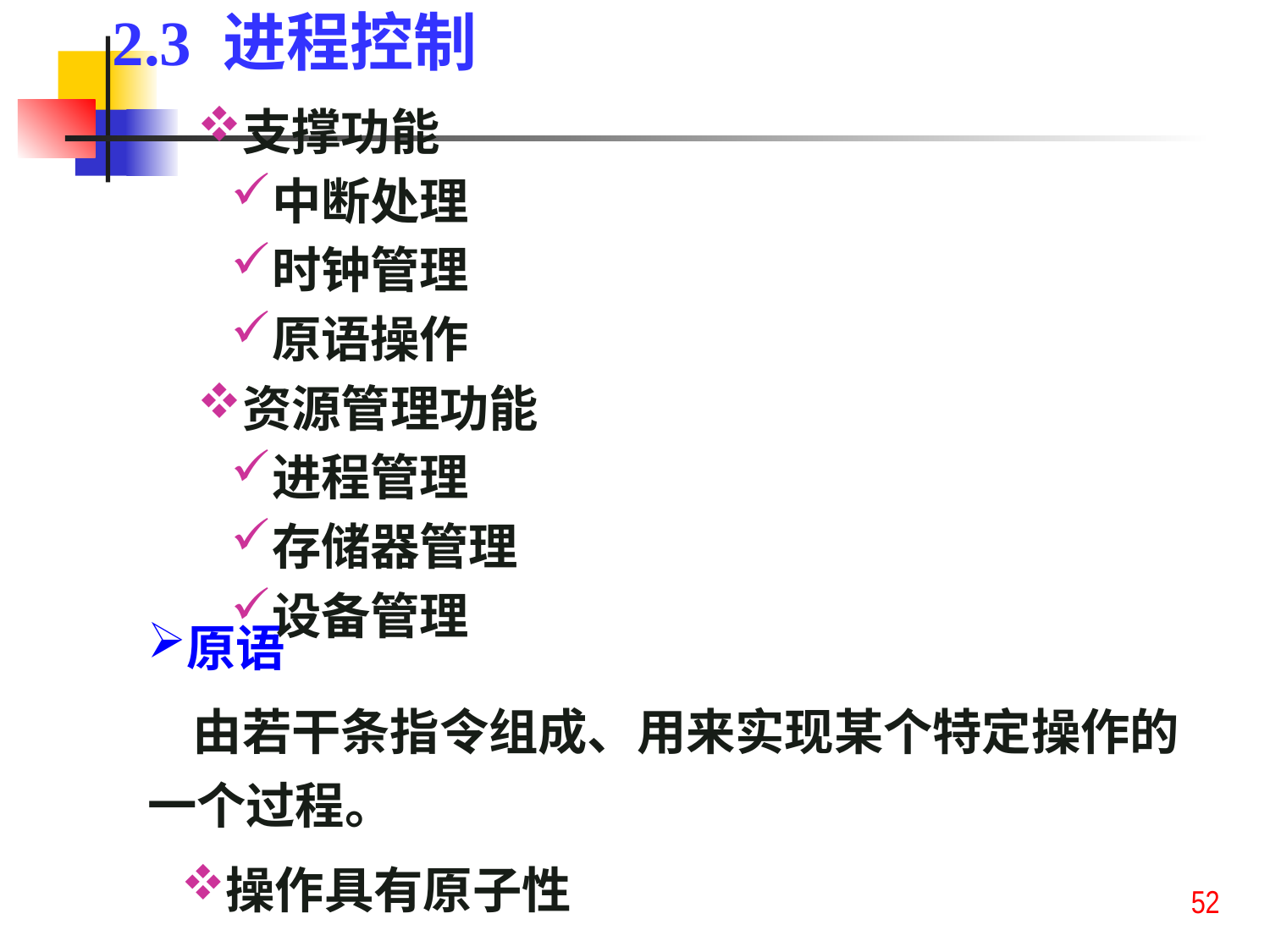

2.3 进程控制
支撑功能
中断处理
时钟管理
原语操作
资源管理功能
进程管理
存储器管理
设备管理
原语
   由若干条指令组成、用来实现某个特定操作的一个过程。
操作具有原子性
52